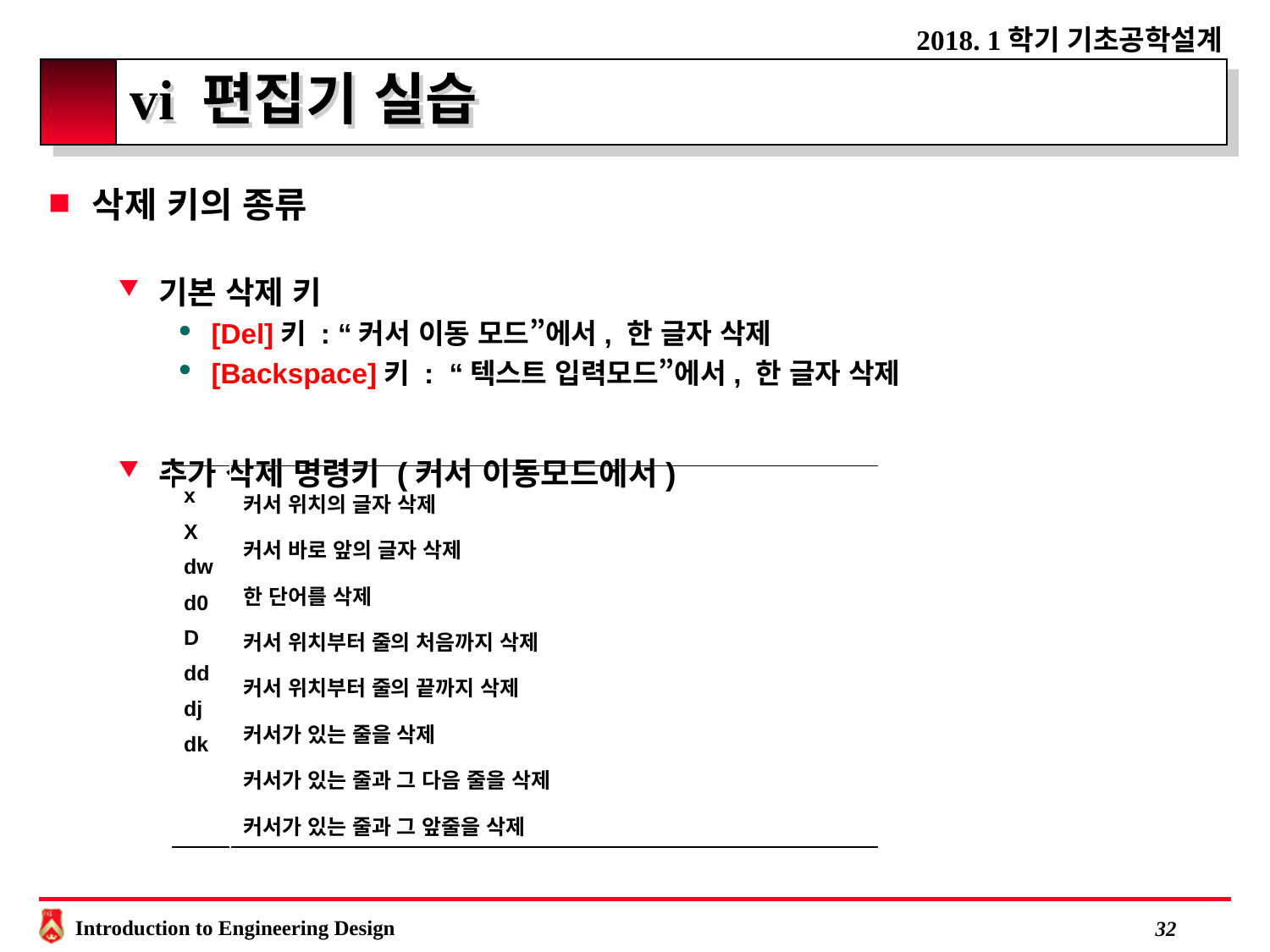

# vi 편집기 실습
삭제 키의 종류

기본 삭제 키
[Del]키 : “커서 이동 모드”에서, 한 글자 삭제
[Backspace]키 :  “텍스트 입력모드”에서, 한 글자 삭제

추가 삭제 명령키 (커서 이동모드에서)

| x X dw d0 D dd dj dk | 커서 위치의 글자 삭제 커서 바로 앞의 글자 삭제 한 단어를 삭제 커서 위치부터 줄의 처음까지 삭제 커서 위치부터 줄의 끝까지 삭제 커서가 있는 줄을 삭제 커서가 있는 줄과 그 다음 줄을 삭제 커서가 있는 줄과 그 앞줄을 삭제 |
| --- | --- |
 32